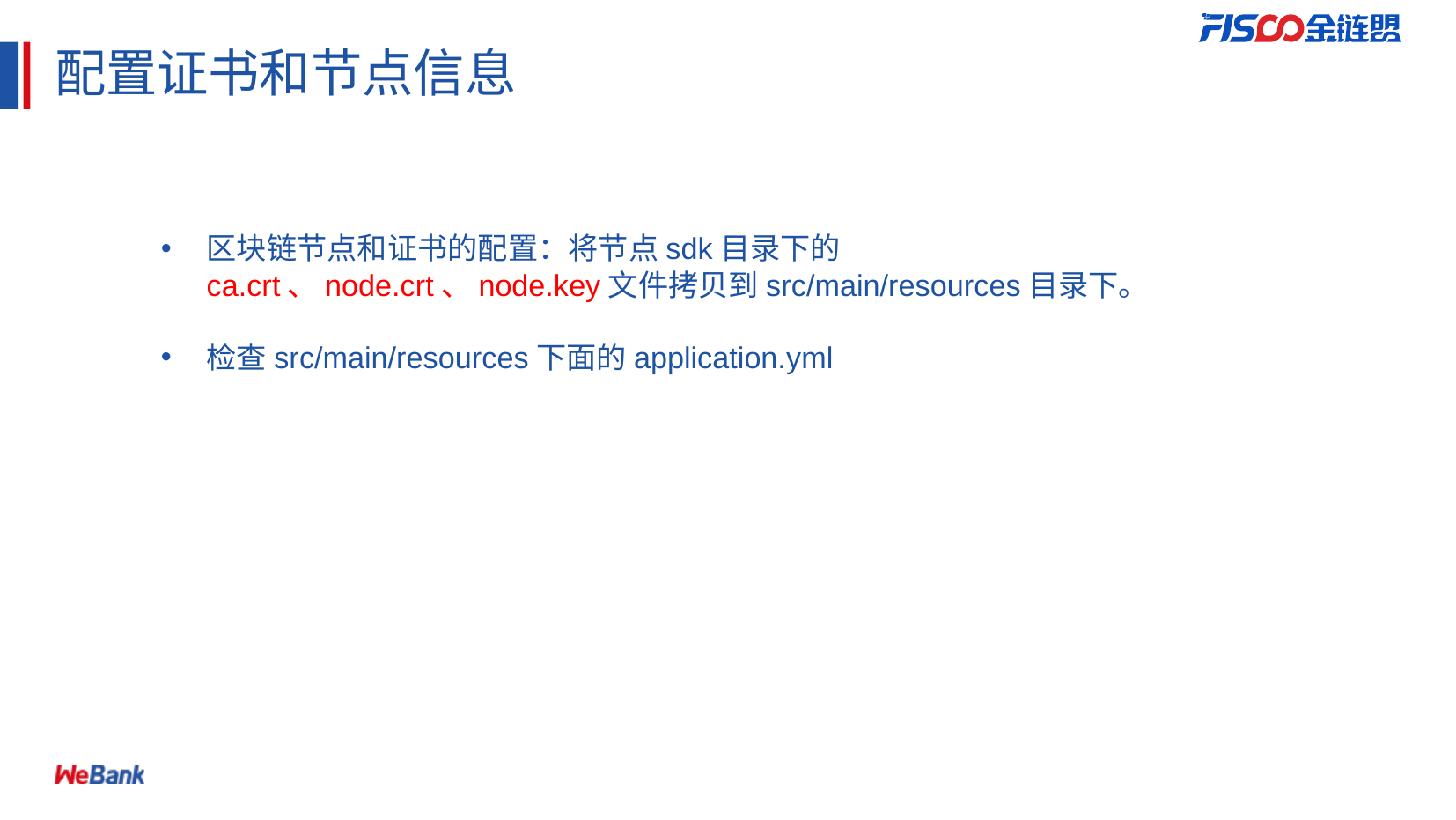

# 配置证书和节点信息
区块链节点和证书的配置：将节点sdk目录下的ca.crt、node.crt、node.key文件拷贝到src/main/resources目录下。

检查src/main/resources下面的application.yml